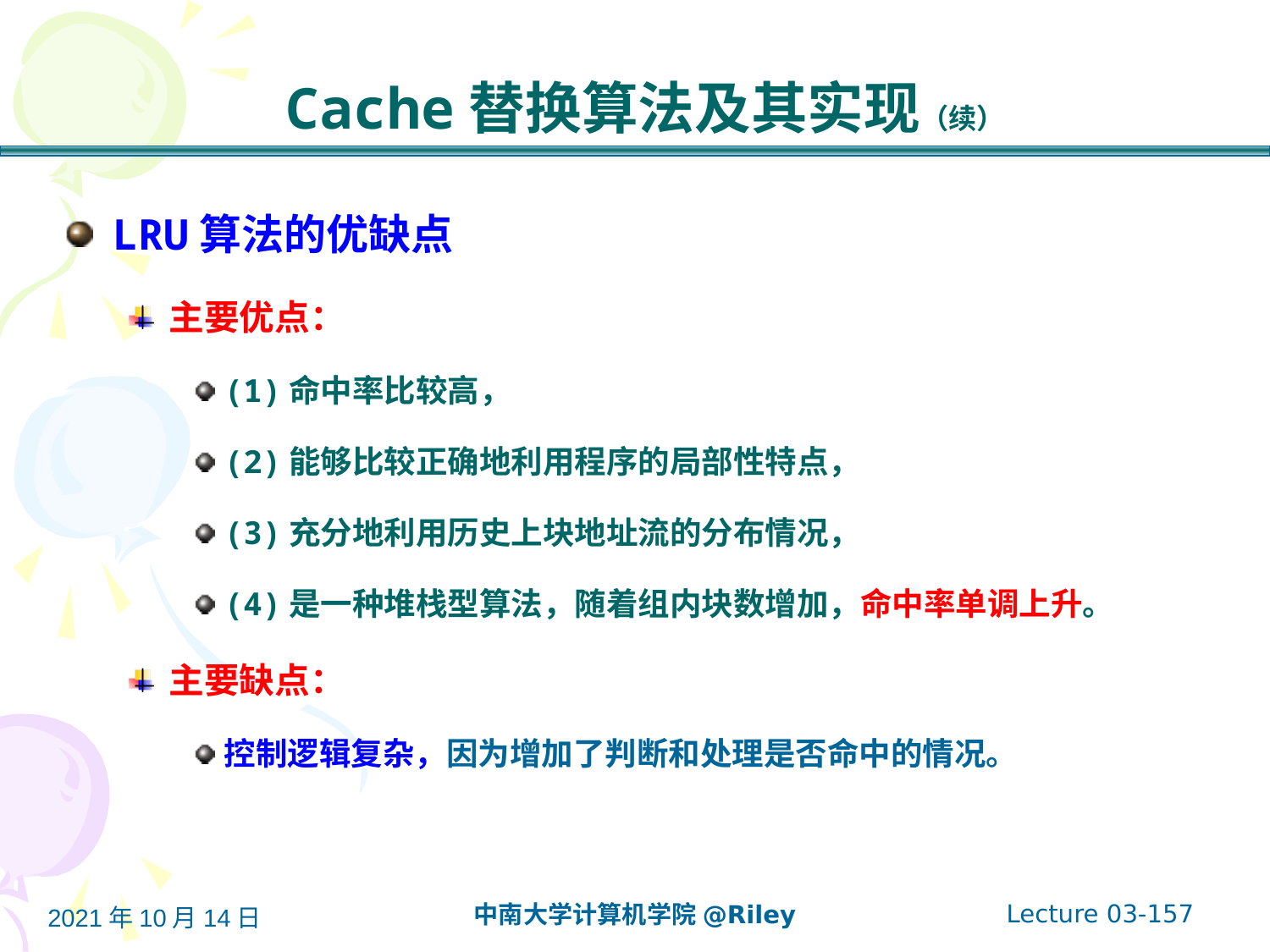

# Cache替换算法及其实现（续）
LRU算法的优缺点
主要优点：
(1)命中率比较高，
(2)能够比较正确地利用程序的局部性特点，
(3)充分地利用历史上块地址流的分布情况，
(4)是一种堆栈型算法，随着组内块数增加，命中率单调上升。
主要缺点：
控制逻辑复杂，因为增加了判断和处理是否命中的情况。
Lecture 03-157
中南大学计算机学院@Riley
2021年10月14日